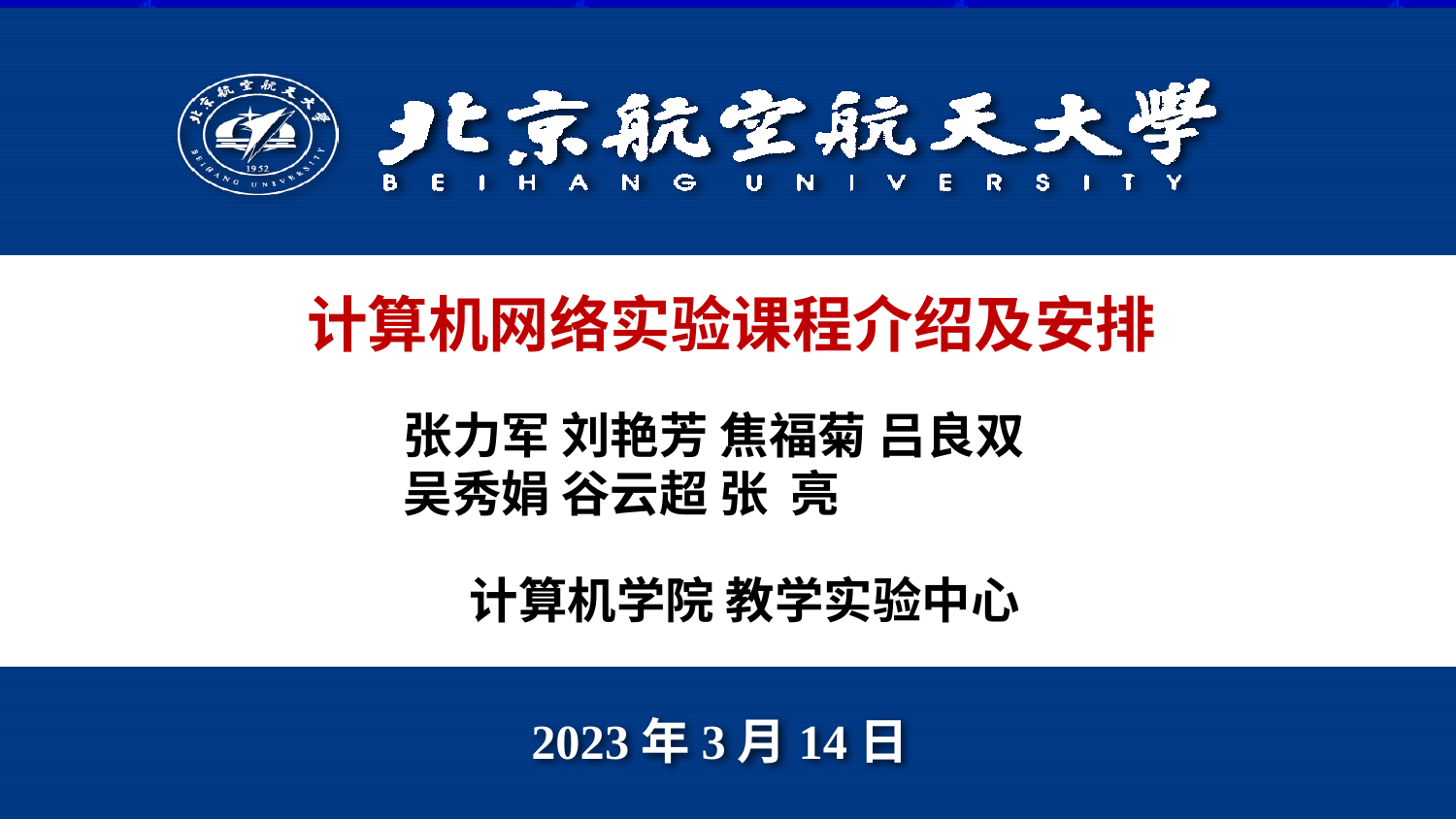

计算机网络实验课程介绍及安排
张力军 刘艳芳 焦福菊 吕良双
吴秀娟 谷云超 张  亮
计算机学院 教学实验中心
2023年3月14日